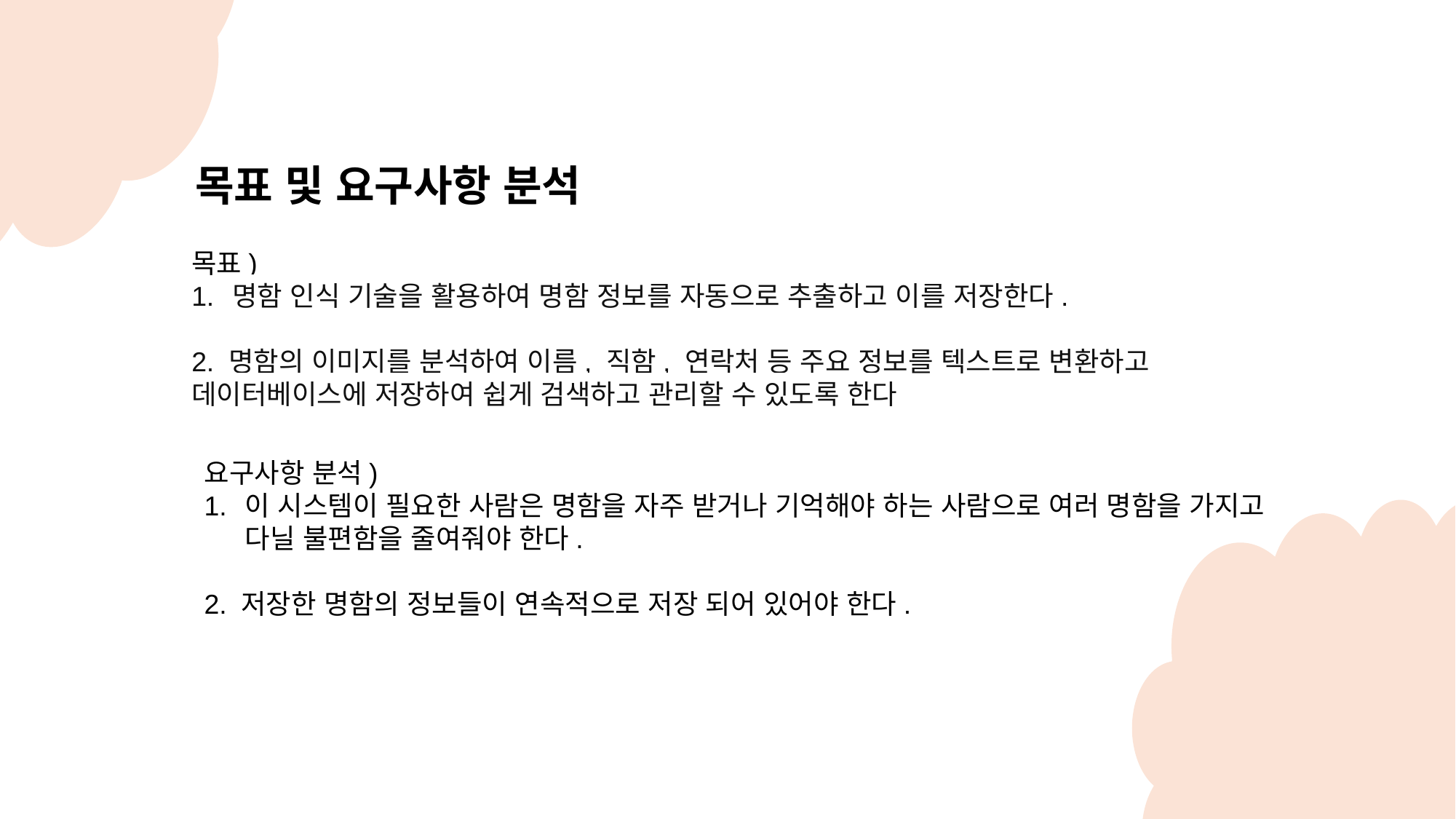

목표 및 요구사항 분석
목표)
명함 인식 기술을 활용하여 명함 정보를 자동으로 추출하고 이를 저장한다.

2. 명함의 이미지를 분석하여 이름, 직함, 연락처 등 주요 정보를 텍스트로 변환하고
데이터베이스에 저장하여 쉽게 검색하고 관리할 수 있도록 한다

요구사항 분석)
이 시스템이 필요한 사람은 명함을 자주 받거나 기억해야 하는 사람으로 여러 명함을 가지고
다닐 불편함을 줄여줘야 한다.

2. 저장한 명함의 정보들이 연속적으로 저장 되어 있어야 한다.